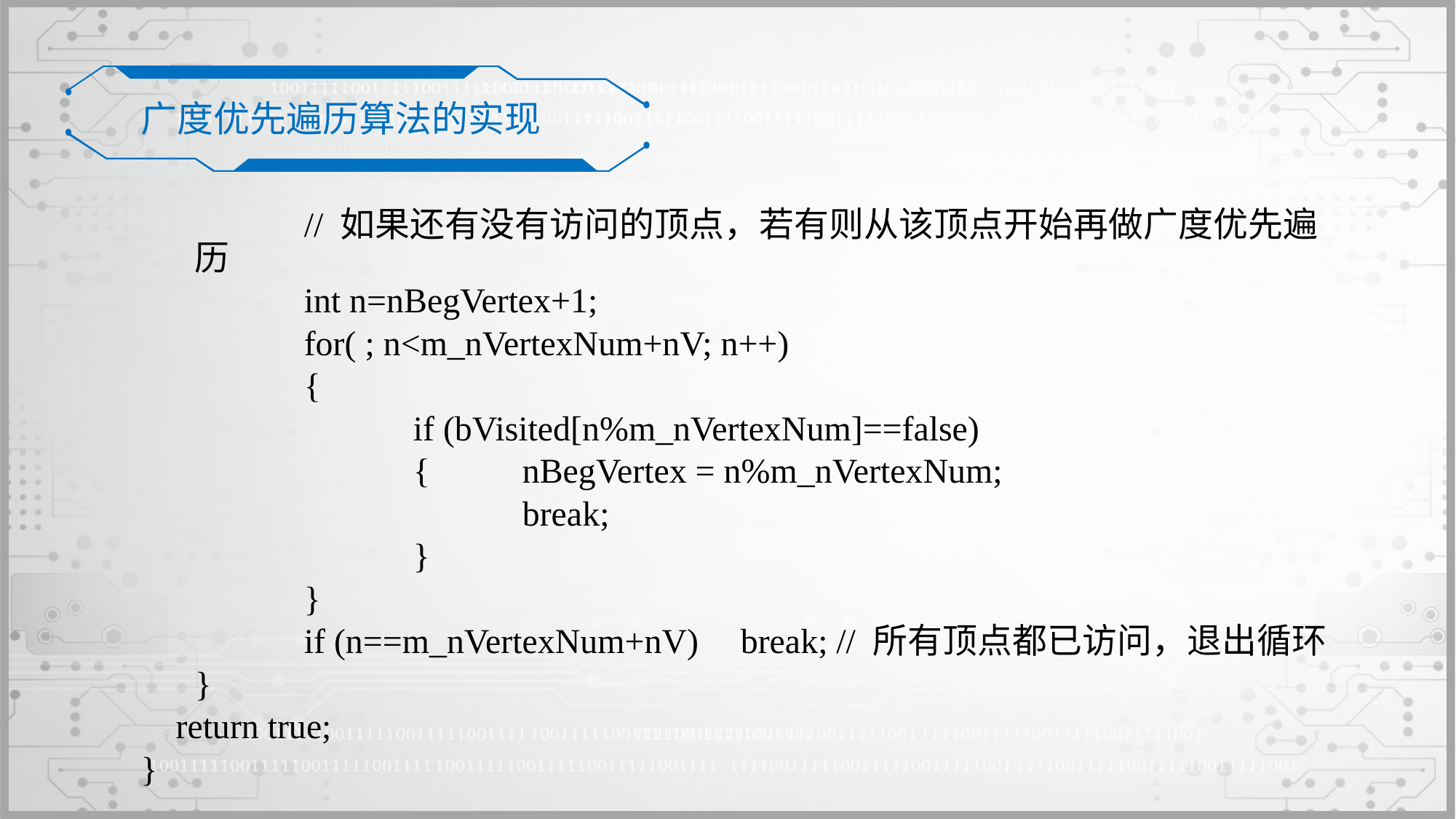

广度优先遍历算法的实现
		// 如果还有没有访问的顶点，若有则从该顶点开始再做广度优先遍历
		int n=nBegVertex+1;
		for( ; n<m_nVertexNum+nV; n++)
		{
			if (bVisited[n%m_nVertexNum]==false)
			{	nBegVertex = n%m_nVertexNum;
				break;
			}
		}
		if (n==m_nVertexNum+nV) 	break; // 所有顶点都已访问，退出循环
	}
    return true;
}